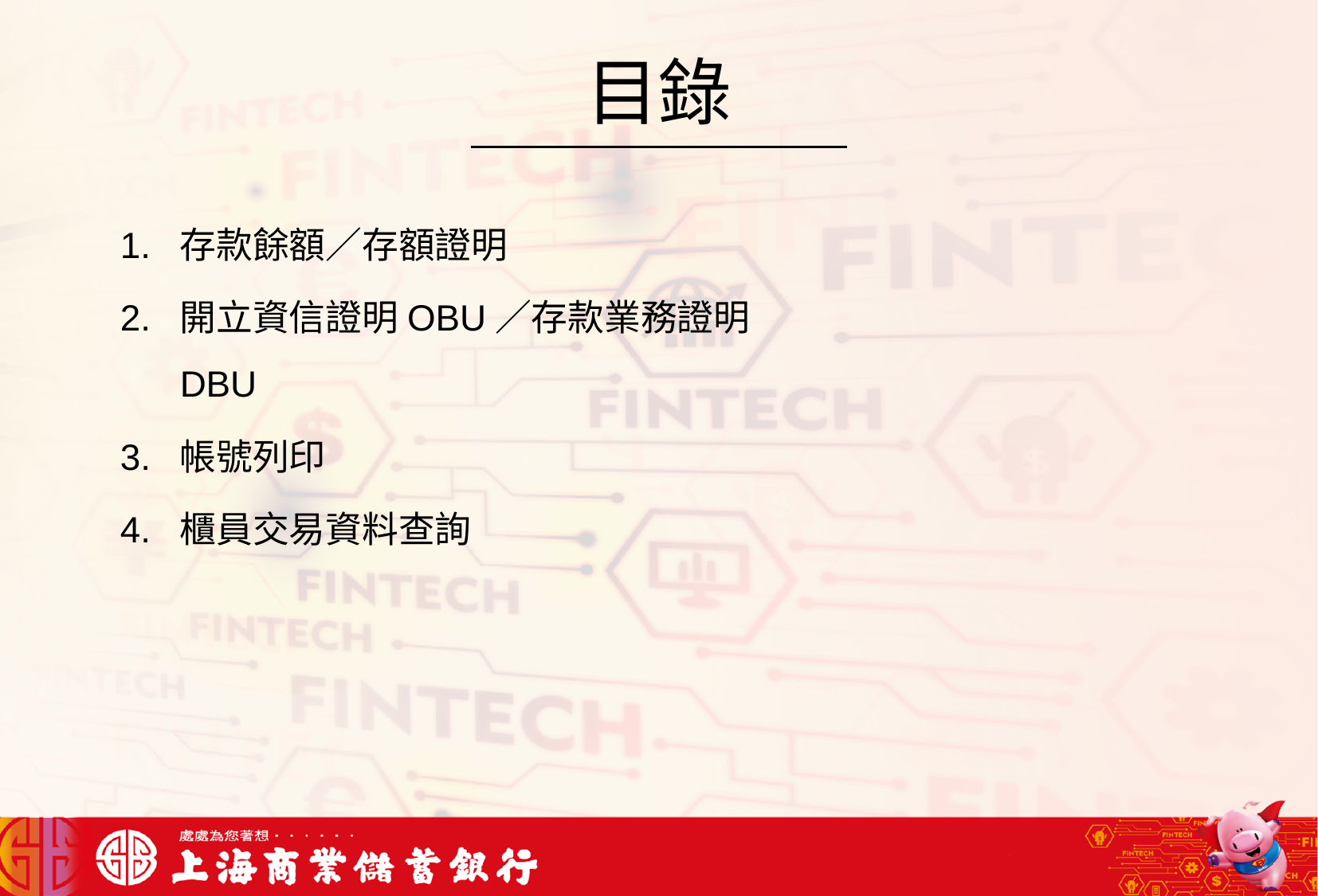

# 目錄

存款餘額／存額證明
開立資信證明OBU／存款業務證明DBU
帳號列印
櫃員交易資料查詢